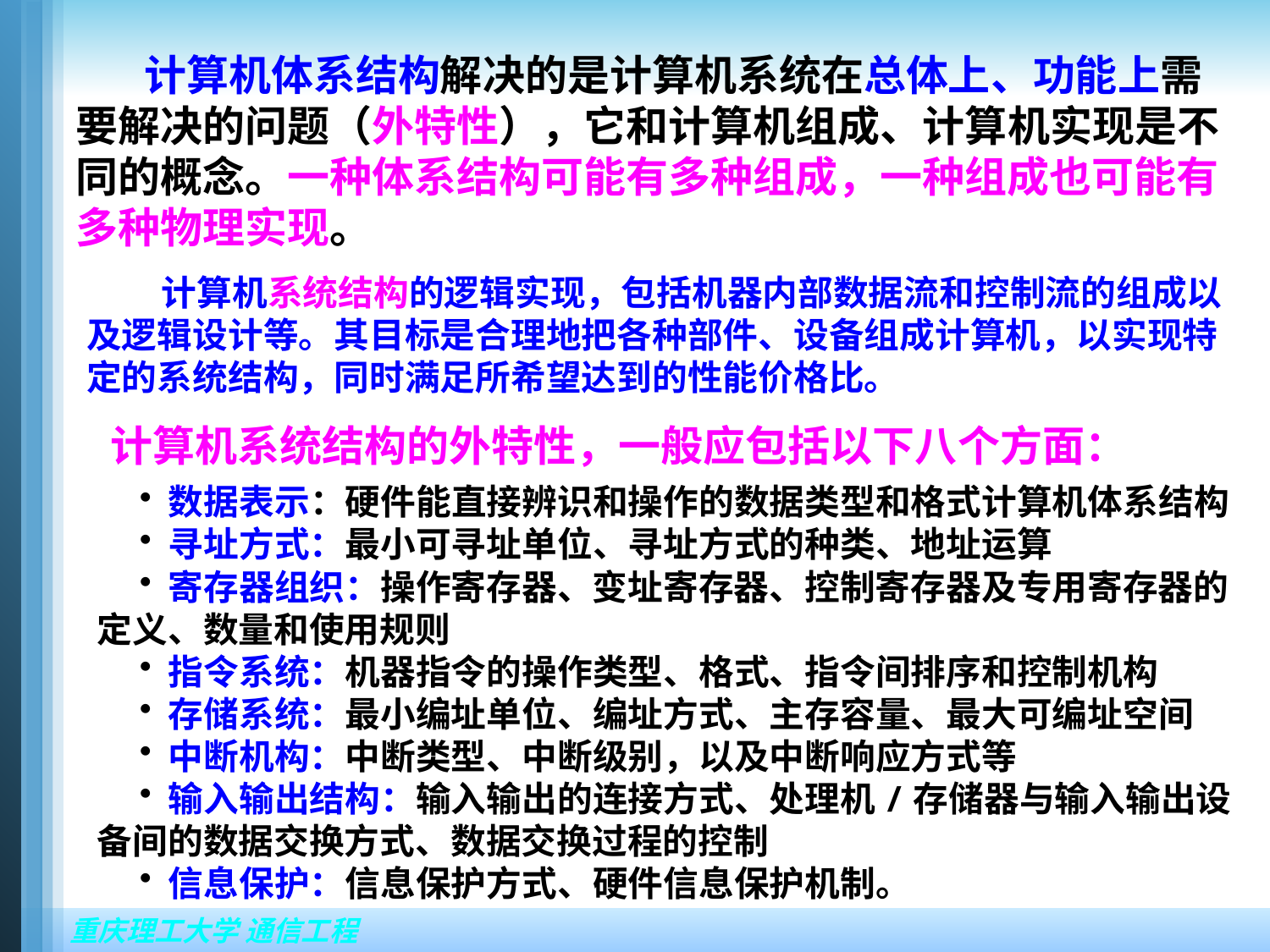

计算机体系结构解决的是计算机系统在总体上、功能上需要解决的问题（外特性），它和计算机组成、计算机实现是不同的概念。一种体系结构可能有多种组成，一种组成也可能有多种物理实现。
   计算机系统结构的逻辑实现，包括机器内部数据流和控制流的组成以及逻辑设计等。其目标是合理地把各种部件、设备组成计算机，以实现特定的系统结构，同时满足所希望达到的性能价格比。
计算机系统结构的外特性，一般应包括以下八个方面：
 数据表示：硬件能直接辨识和操作的数据类型和格式计算机体系结构
 寻址方式：最小可寻址单位、寻址方式的种类、地址运算
 寄存器组织：操作寄存器、变址寄存器、控制寄存器及专用寄存器的定义、数量和使用规则
 指令系统：机器指令的操作类型、格式、指令间排序和控制机构
 存储系统：最小编址单位、编址方式、主存容量、最大可编址空间
 中断机构：中断类型、中断级别，以及中断响应方式等
 输入输出结构：输入输出的连接方式、处理机/存储器与输入输出设备间的数据交换方式、数据交换过程的控制
 信息保护：信息保护方式、硬件信息保护机制。